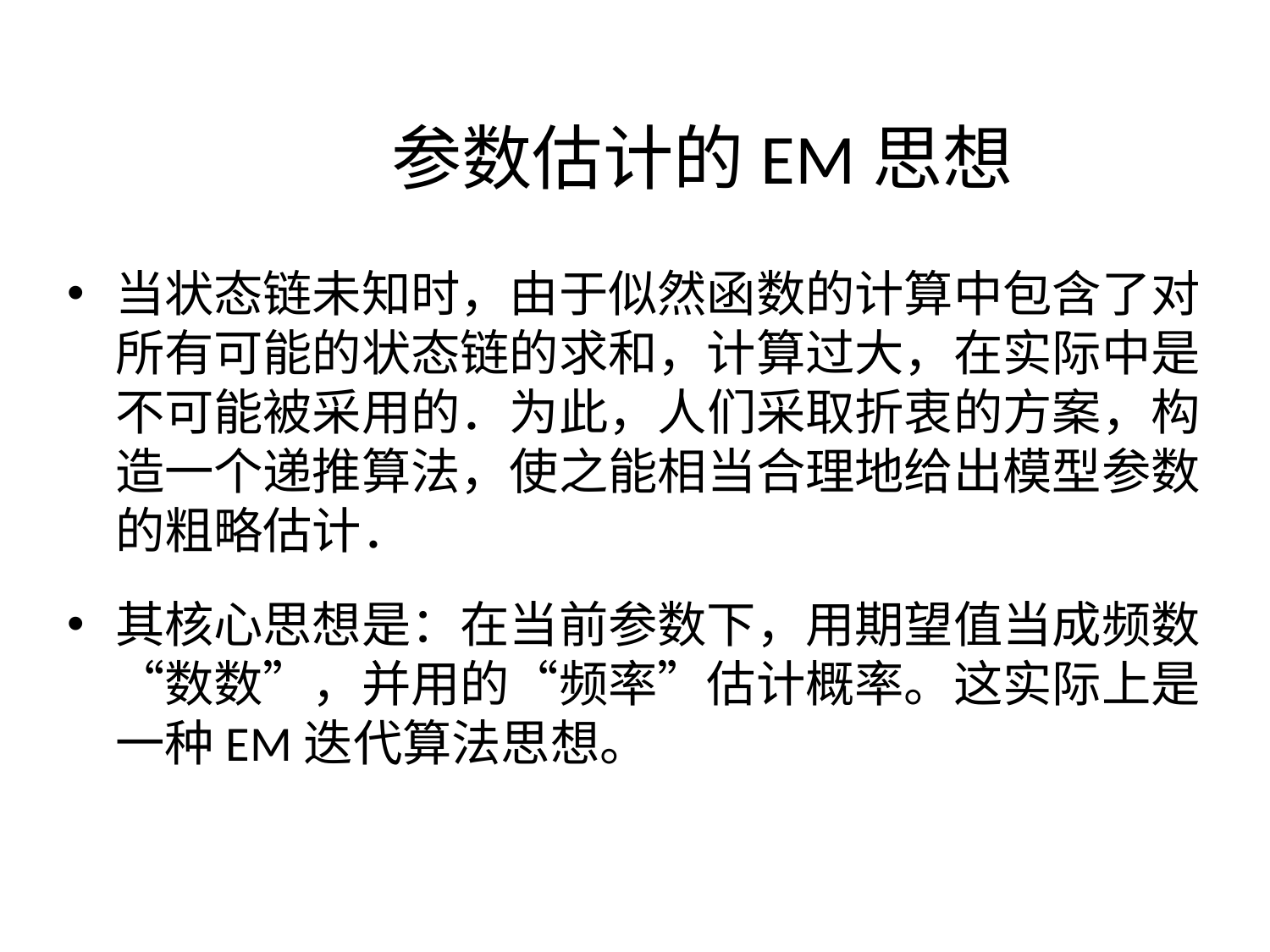

# 参数估计的EM思想
当状态链未知时，由于似然函数的计算中包含了对所有可能的状态链的求和，计算过大，在实际中是不可能被采用的．为此，人们采取折衷的方案，构造一个递推算法，使之能相当合理地给出模型参数的粗略估计．

其核心思想是：在当前参数下，用期望值当成频数“数数”，并用的“频率”估计概率。这实际上是一种EM迭代算法思想。